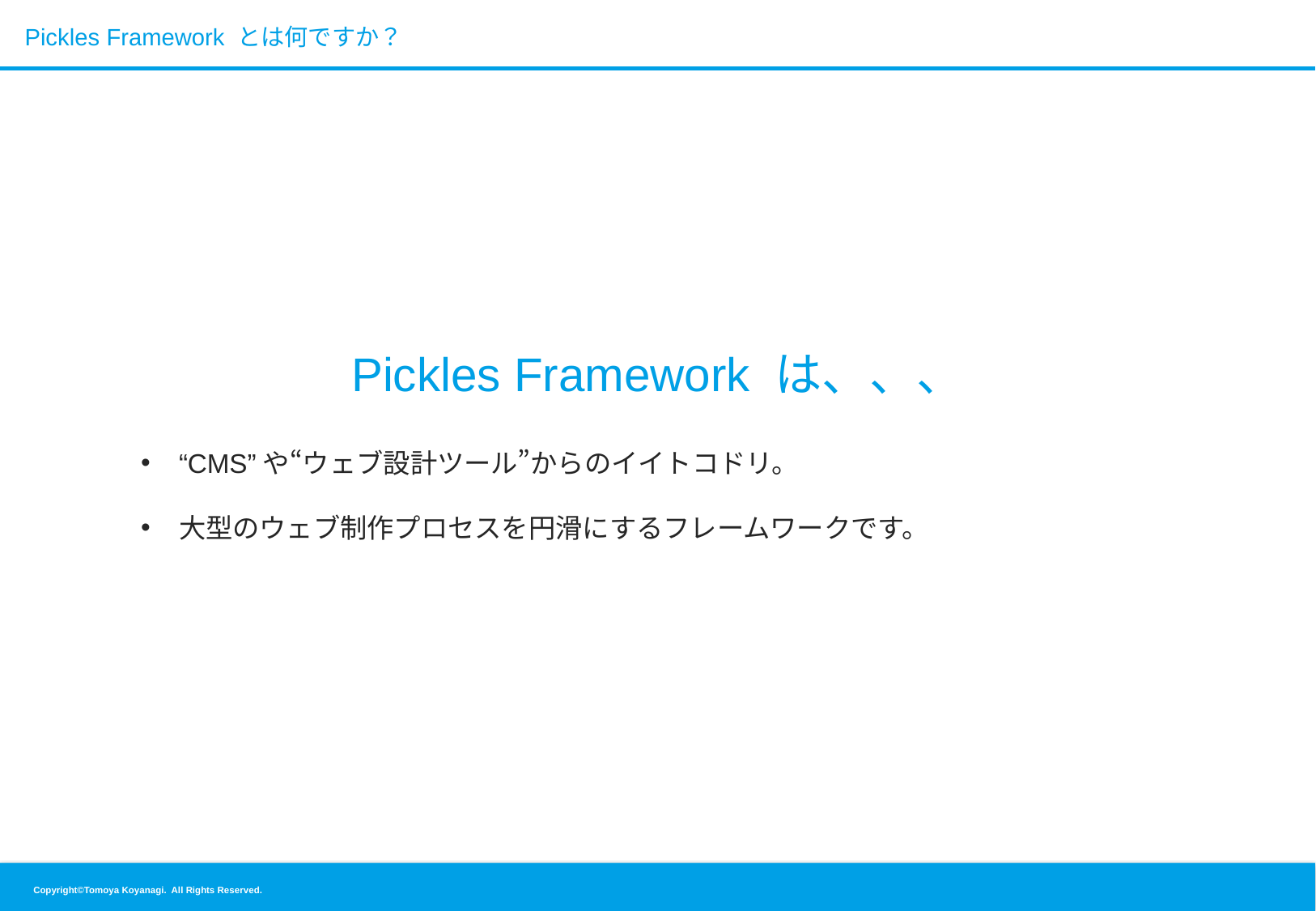

# Pickles Framework とは何ですか？
Pickles Framework は、、、
“CMS”や“ウェブ設計ツール”からのイイトコドリ。

大型のウェブ制作プロセスを円滑にするフレームワークです。